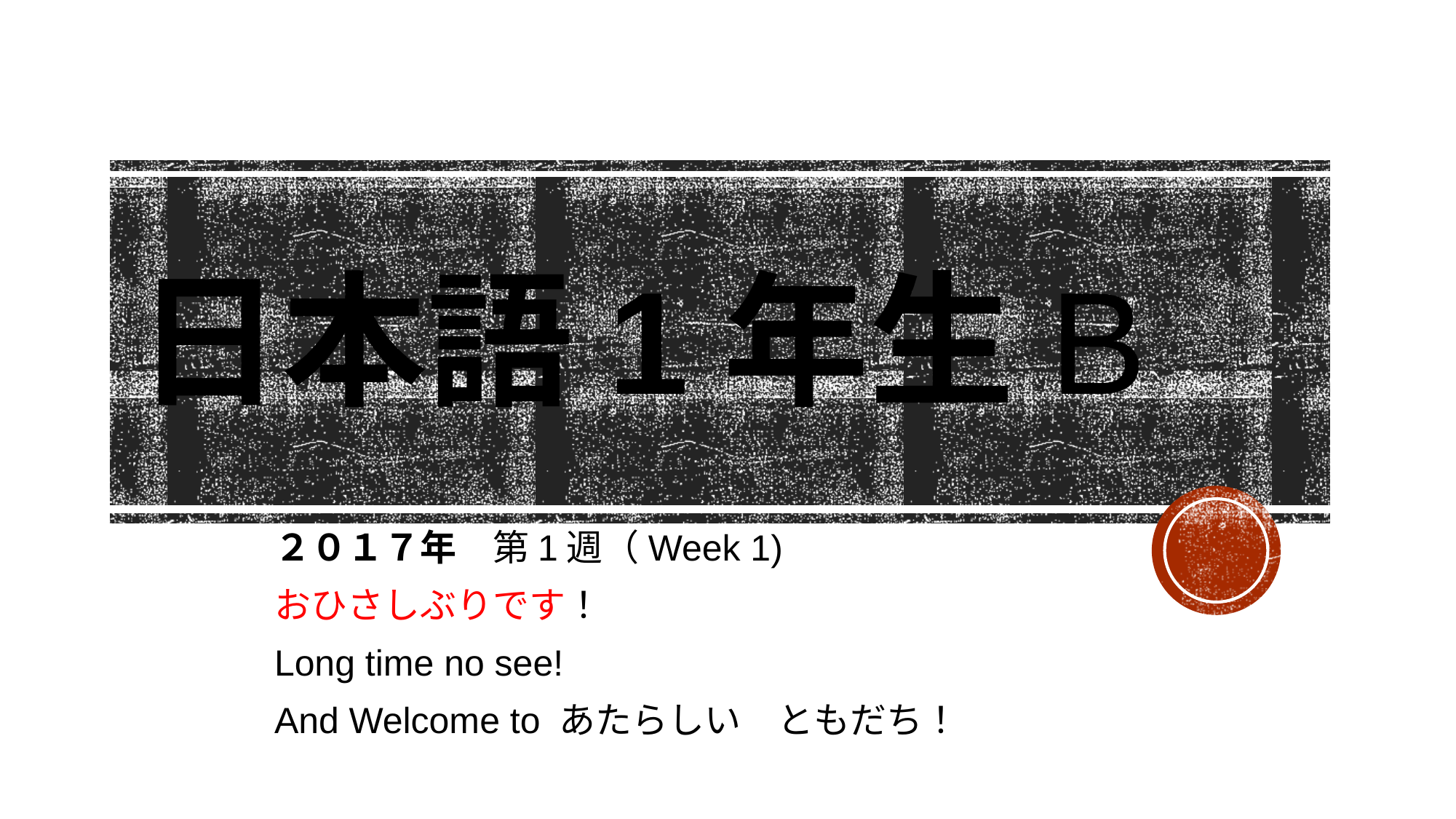

# 日本語1年生B
２０１７年　第1週（Week 1)
おひさしぶりです！
Long time no see!
And Welcome to あたらしい　ともだち！